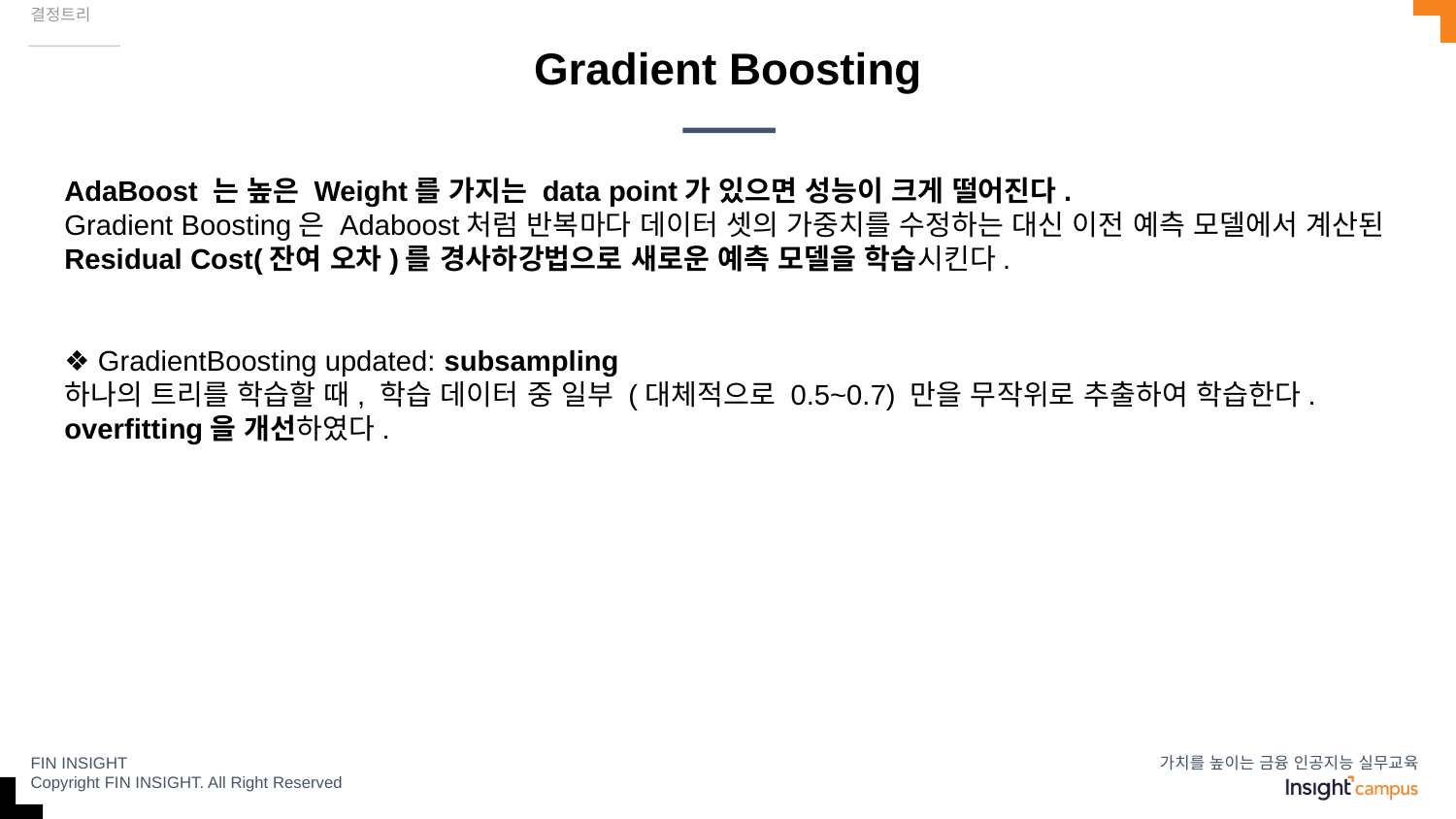

결정트리
# Gradient Boosting
AdaBoost 는 높은 Weight를 가지는 data point가 있으면 성능이 크게 떨어진다.
Gradient Boosting은 Adaboost처럼 반복마다 데이터 셋의 가중치를 수정하는 대신 이전 예측 모델에서 계산된 Residual Cost(잔여 오차)를 경사하강법으로 새로운 예측 모델을 학습시킨다.

❖ GradientBoosting updated: subsampling
하나의 트리를 학습할 때, 학습 데이터 중 일부 (대체적으로 0.5~0.7) 만을 무작위로 추출하여 학습한다.
overfitting을 개선하였다.